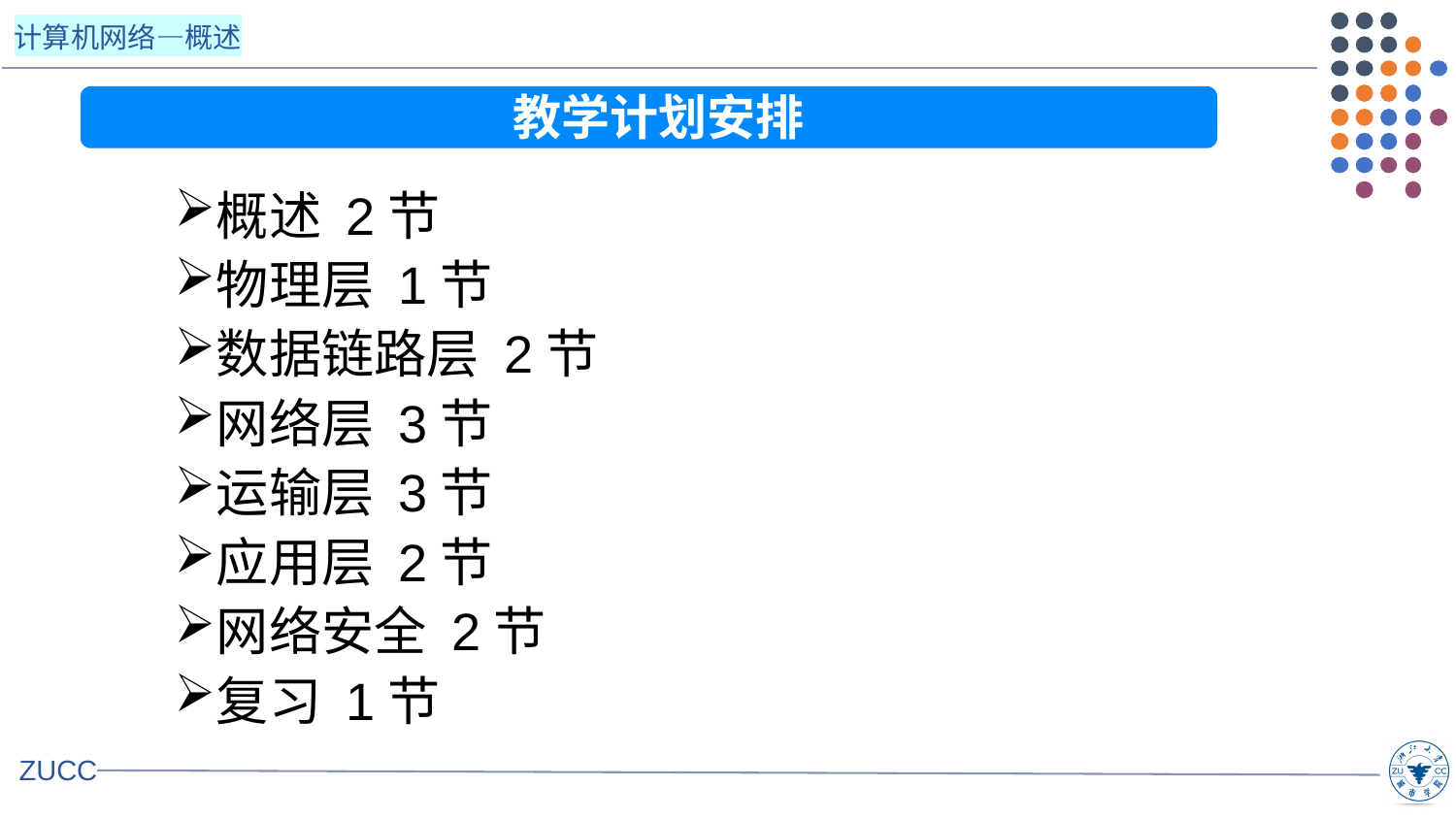

教学计划安排

概述 2节
物理层 1节
数据链路层 2节
网络层 3节
运输层 3节
应用层 2节
网络安全 2节
复习 1节